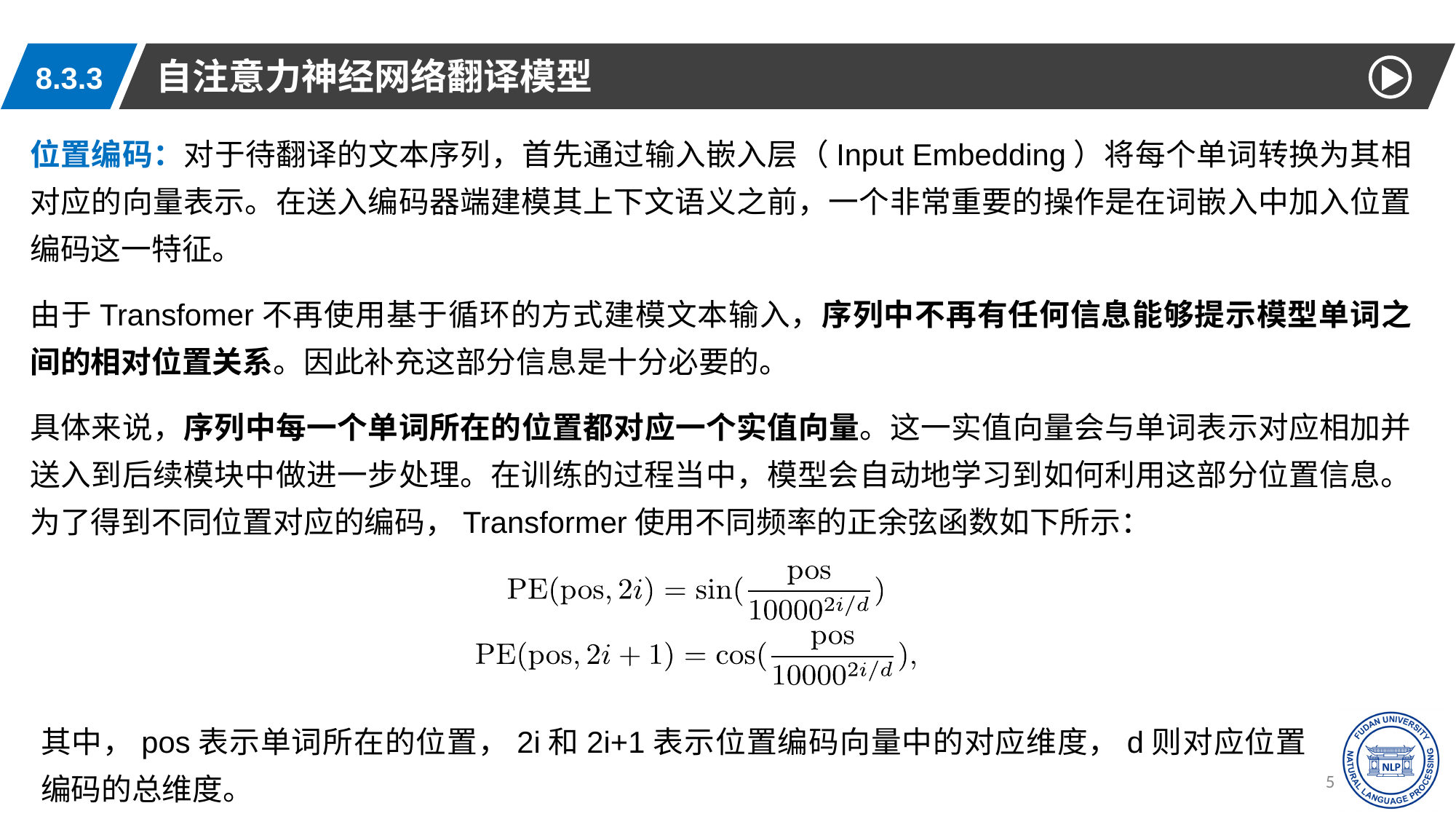

自注意力神经网络翻译模型
8.3.3

位置编码：对于待翻译的文本序列，首先通过输入嵌入层（Input Embedding）将每个单词转换为其相对应的向量表示。在送入编码器端建模其上下文语义之前，一个非常重要的操作是在词嵌入中加入位置编码这一特征。
由于Transfomer不再使用基于循环的方式建模文本输入，序列中不再有任何信息能够提示模型单词之间的相对位置关系。因此补充这部分信息是十分必要的。
具体来说，序列中每一个单词所在的位置都对应一个实值向量。这一实值向量会与单词表示对应相加并送入到后续模块中做进一步处理。在训练的过程当中，模型会自动地学习到如何利用这部分位置信息。为了得到不同位置对应的编码，Transformer使用不同频率的正余弦函数如下所示：

其中，pos表示单词所在的位置，2i和2i+1表示位置编码向量中的对应维度，d则对应位置编码的总维度。
55